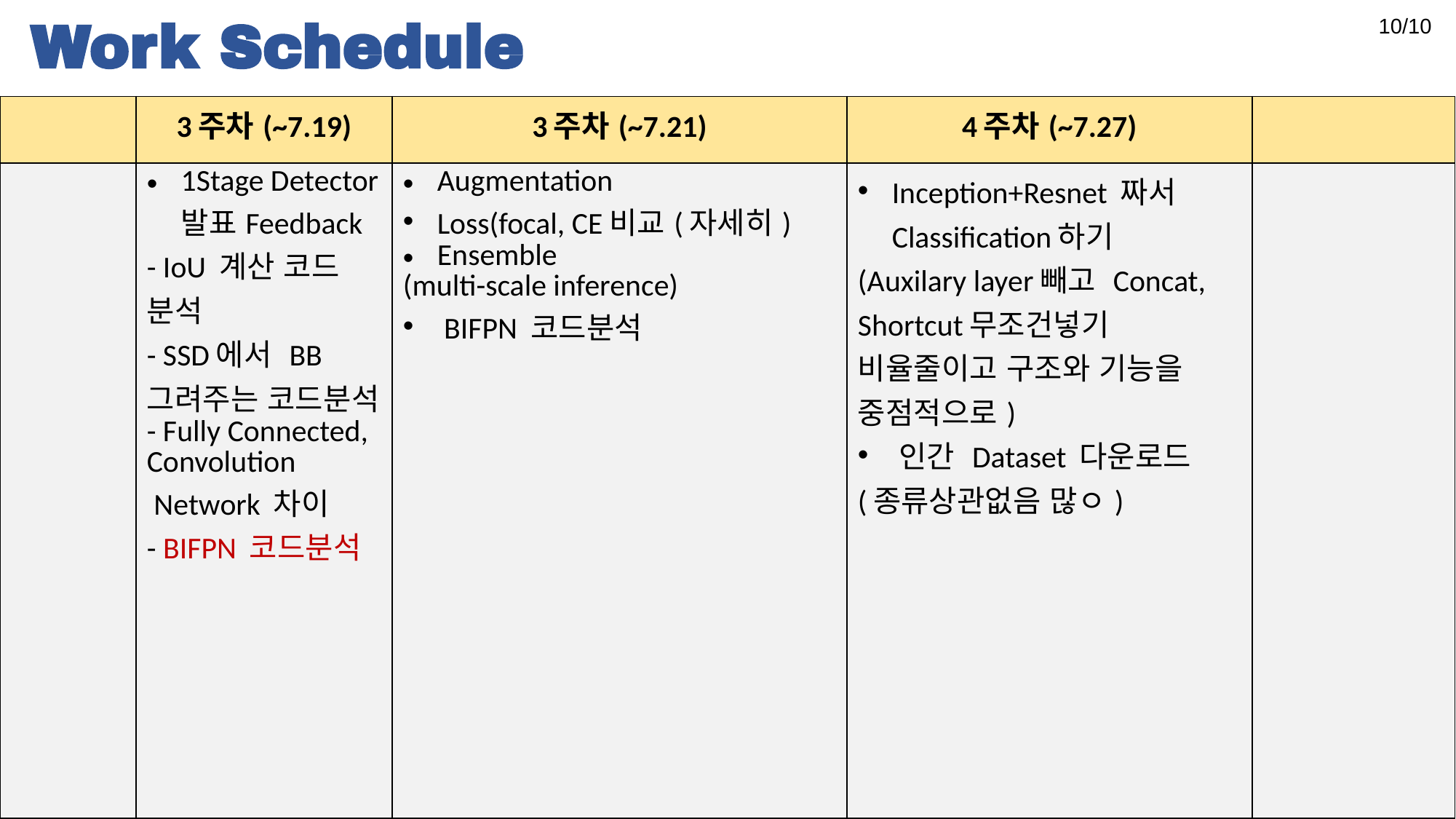

Work Schedule
10/10
|  | 3주차(~7.19) | 3주차(~7.21) | 4주차(~7.27) |  |
| --- | --- | --- | --- | --- |
|  | 1Stage Detector 발표Feedback - IoU 계산 코드 분석 - SSD에서 BB그려주는 코드분석 - Fully Connected, Convolution Network 차이 - BIFPN 코드분석 | Augmentation Loss(focal, CE비교(자세히) Ensemble (multi-scale inference) BIFPN 코드분석 | Inception+Resnet 짜서 Classification하기 (Auxilary layer빼고 Concat, Shortcut무조건넣기 비율줄이고 구조와 기능을 중점적으로) 인간 Dataset 다운로드 (종류상관없음 많ㅇ) |  |